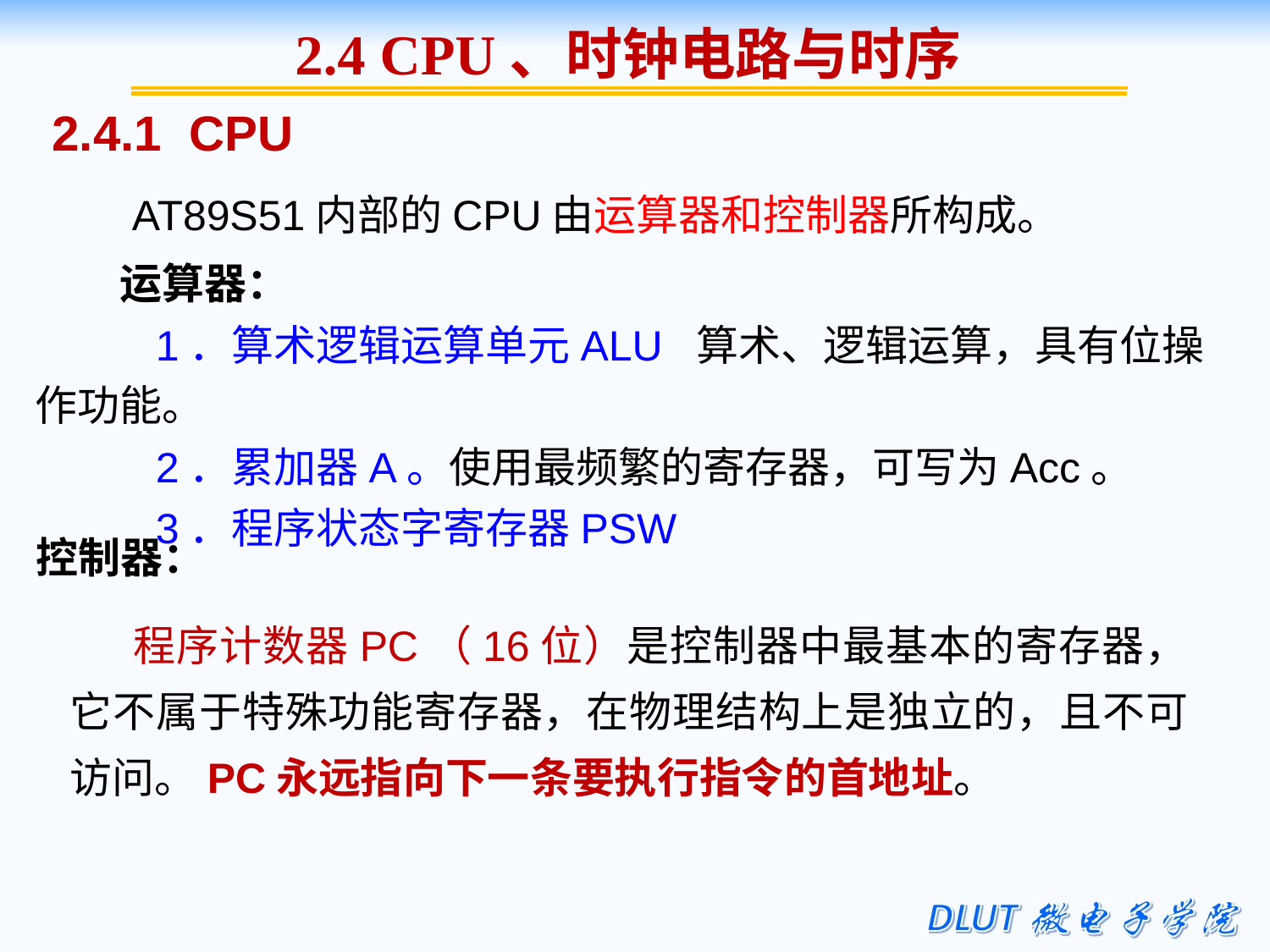

2.4 CPU、时钟电路与时序
2.4.1  CPU
 AT89S51内部的CPU由运算器和控制器所构成。
运算器：
   1．算术逻辑运算单元ALU  算术、逻辑运算，具有位操作功能。
   2．累加器A。使用最频繁的寄存器，可写为Acc。
   3．程序状态字寄存器PSW
控制器：
     程序计数器PC（16位）是控制器中最基本的寄存器，它不属于特殊功能寄存器，在物理结构上是独立的，且不可访问。PC永远指向下一条要执行指令的首地址。